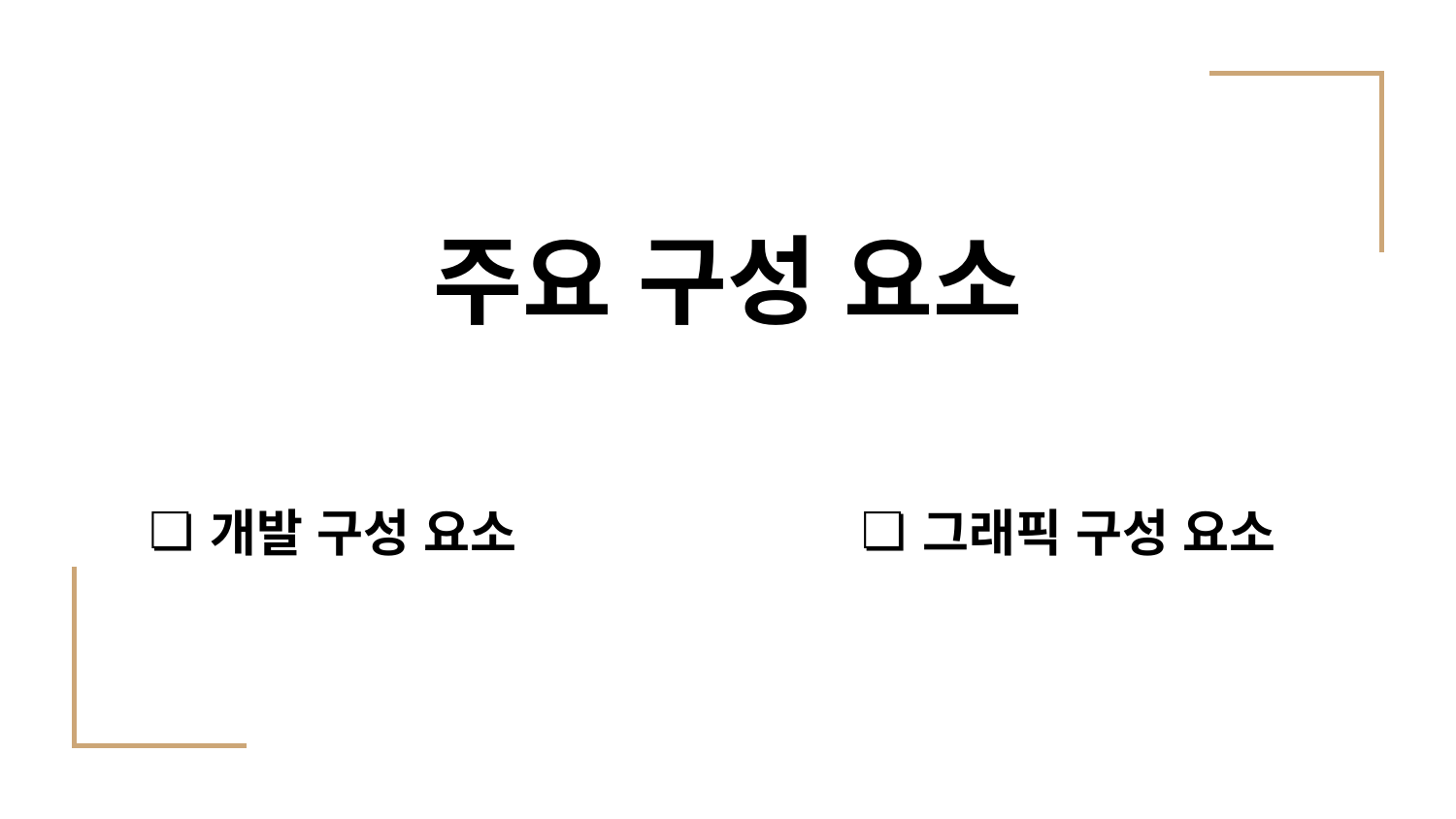

# 주요 구성 요소
개발 구성 요소
그래픽 구성 요소